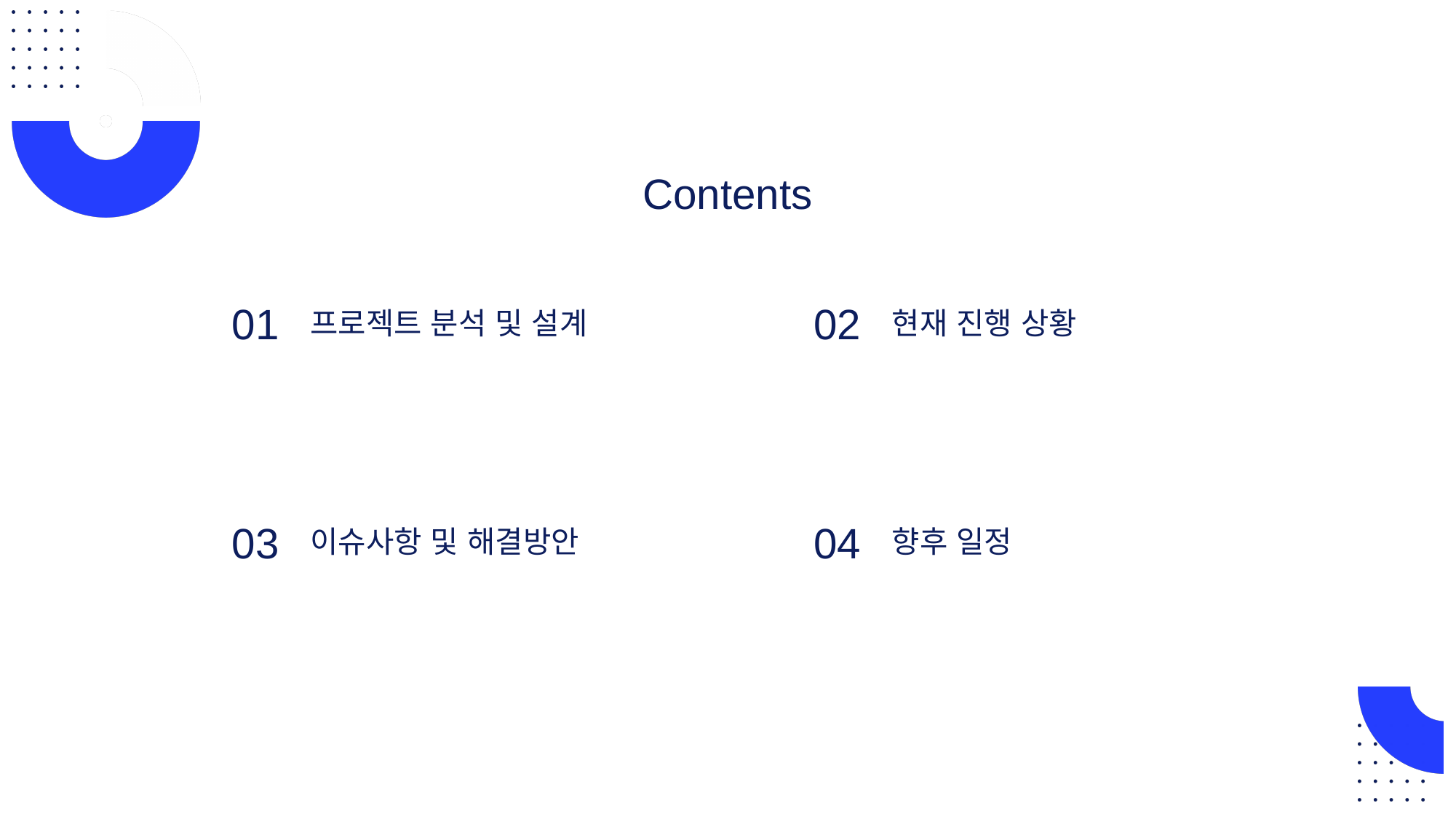

Contents
01
02
프로젝트 분석 및 설계
현재 진행 상황

03
04
이슈사항 및 해결방안
향후 일정